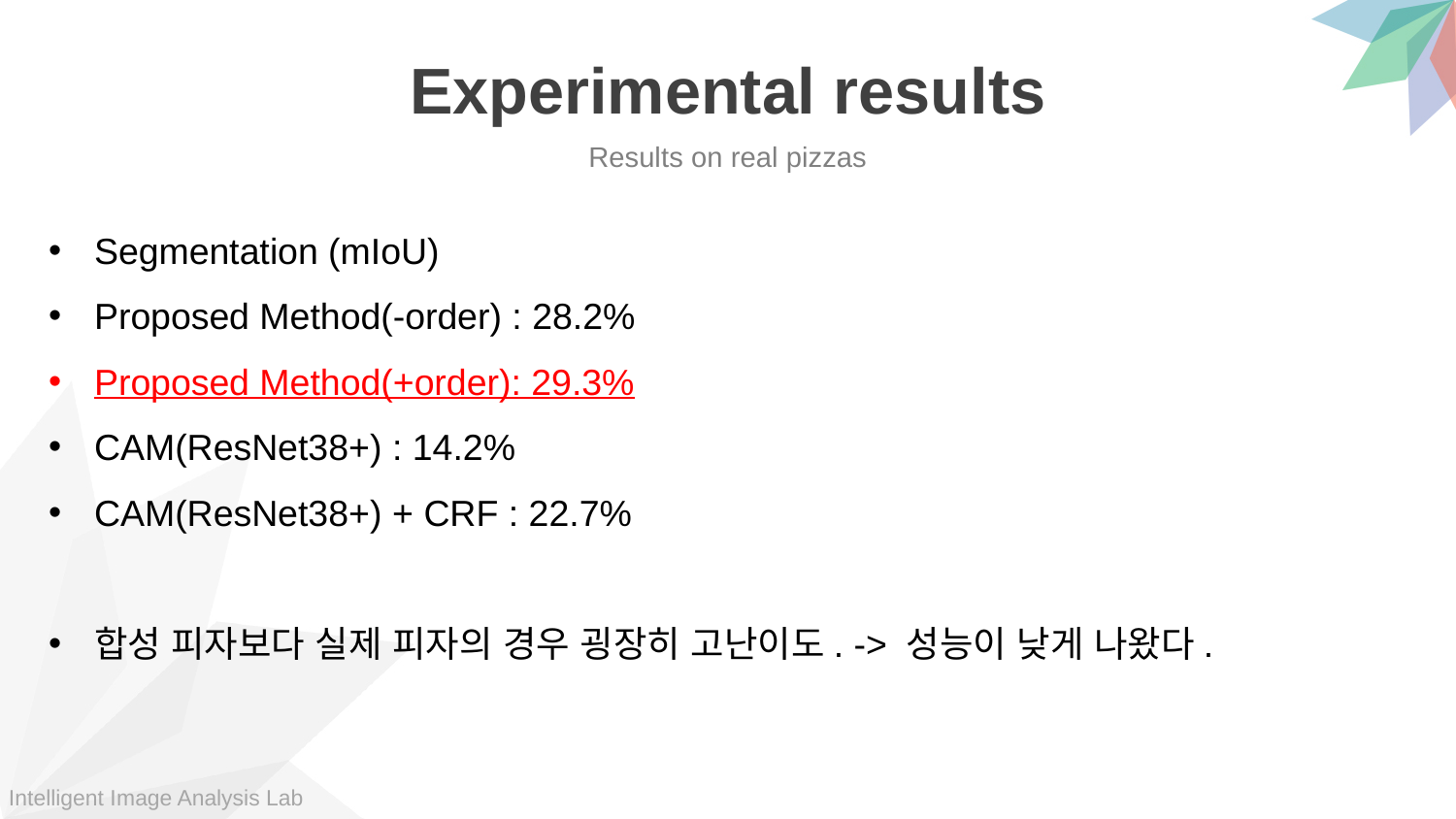

Experimental results
Results on real pizzas
Segmentation (mIoU)
Proposed Method(-order) : 28.2%
Proposed Method(+order): 29.3%
CAM(ResNet38+) : 14.2%
CAM(ResNet38+) + CRF : 22.7%

합성 피자보다 실제 피자의 경우 굉장히 고난이도. -> 성능이 낮게 나왔다.